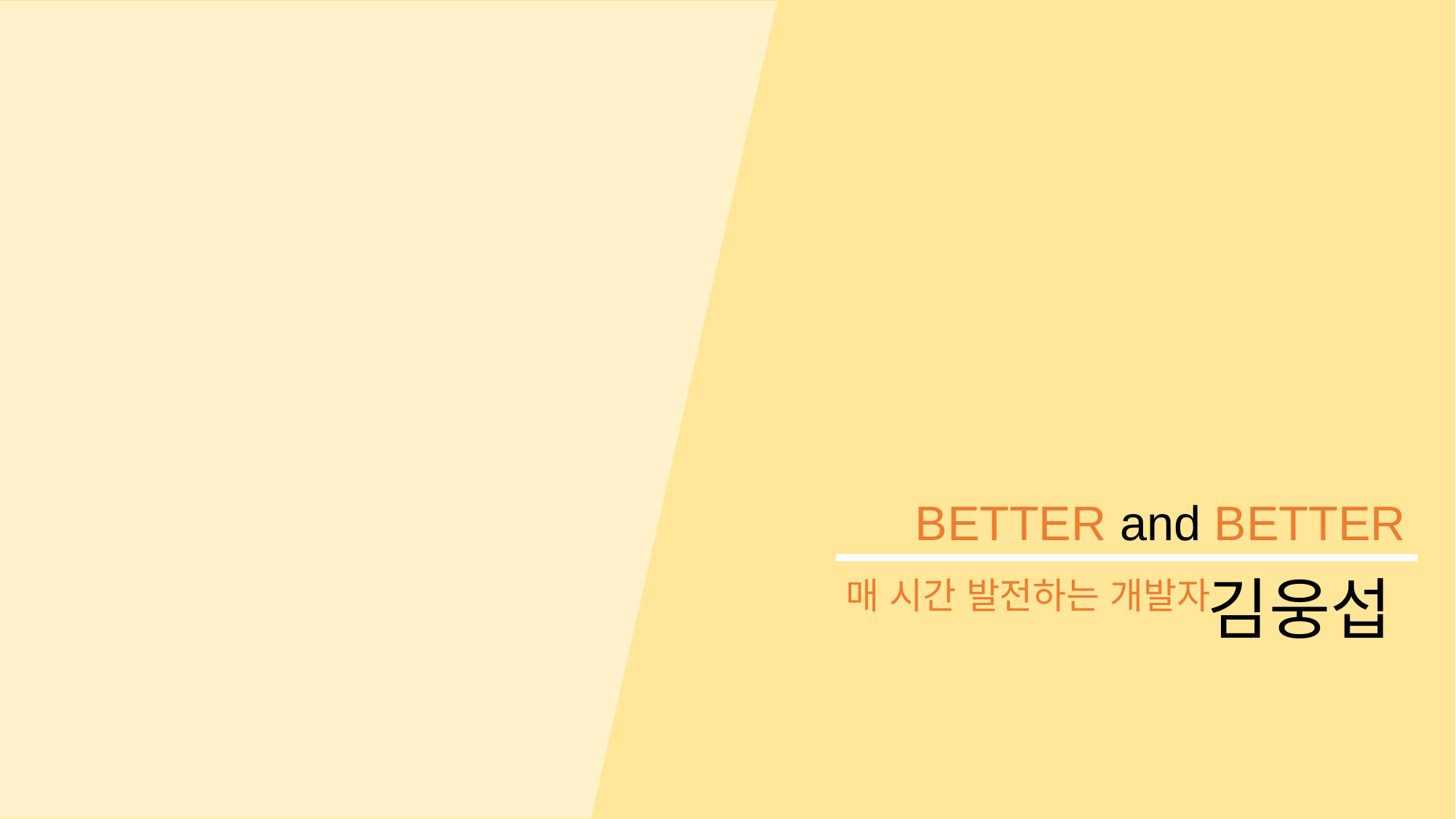

BETTER and BETTER

김웅섭
매 시간 발전하는 개발자